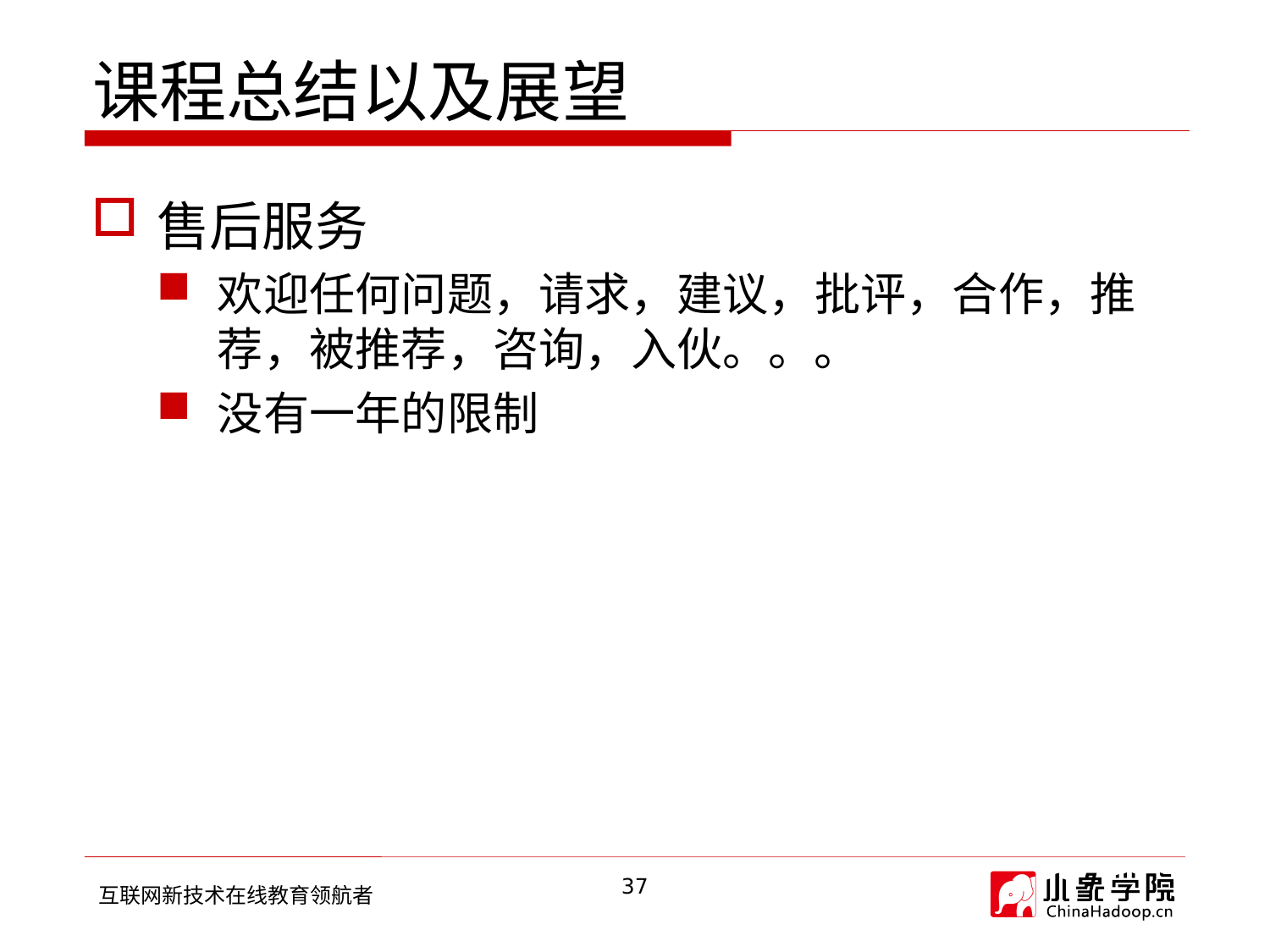

# 课程总结以及展望
售后服务
欢迎任何问题，请求，建议，批评，合作，推荐，被推荐，咨询，入伙。。。
没有一年的限制
37